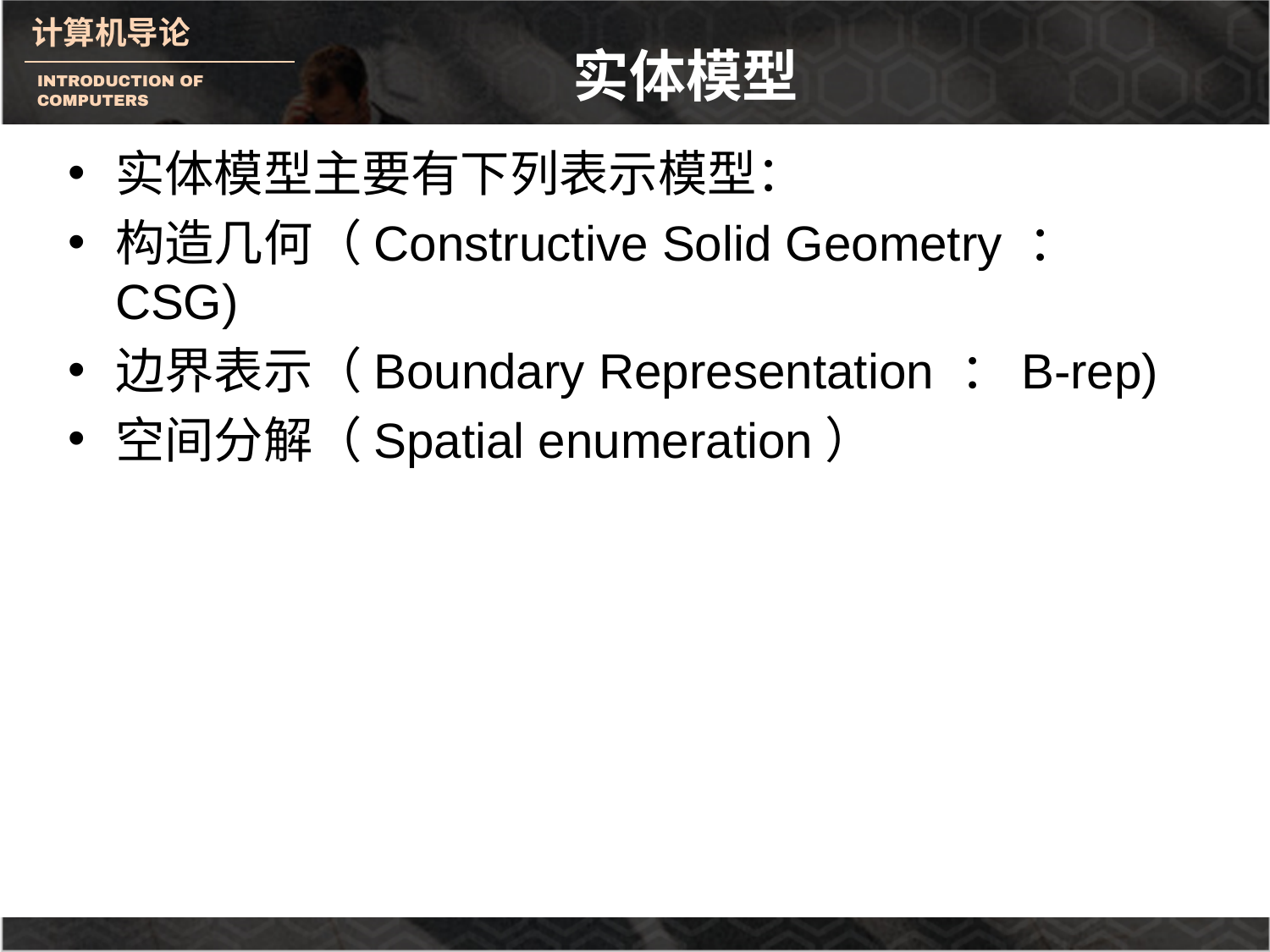

# 实体模型
实体模型主要有下列表示模型：
构造几何（Constructive Solid Geometry ：CSG)
边界表示（Boundary Representation ：B-rep)
空间分解（Spatial enumeration）